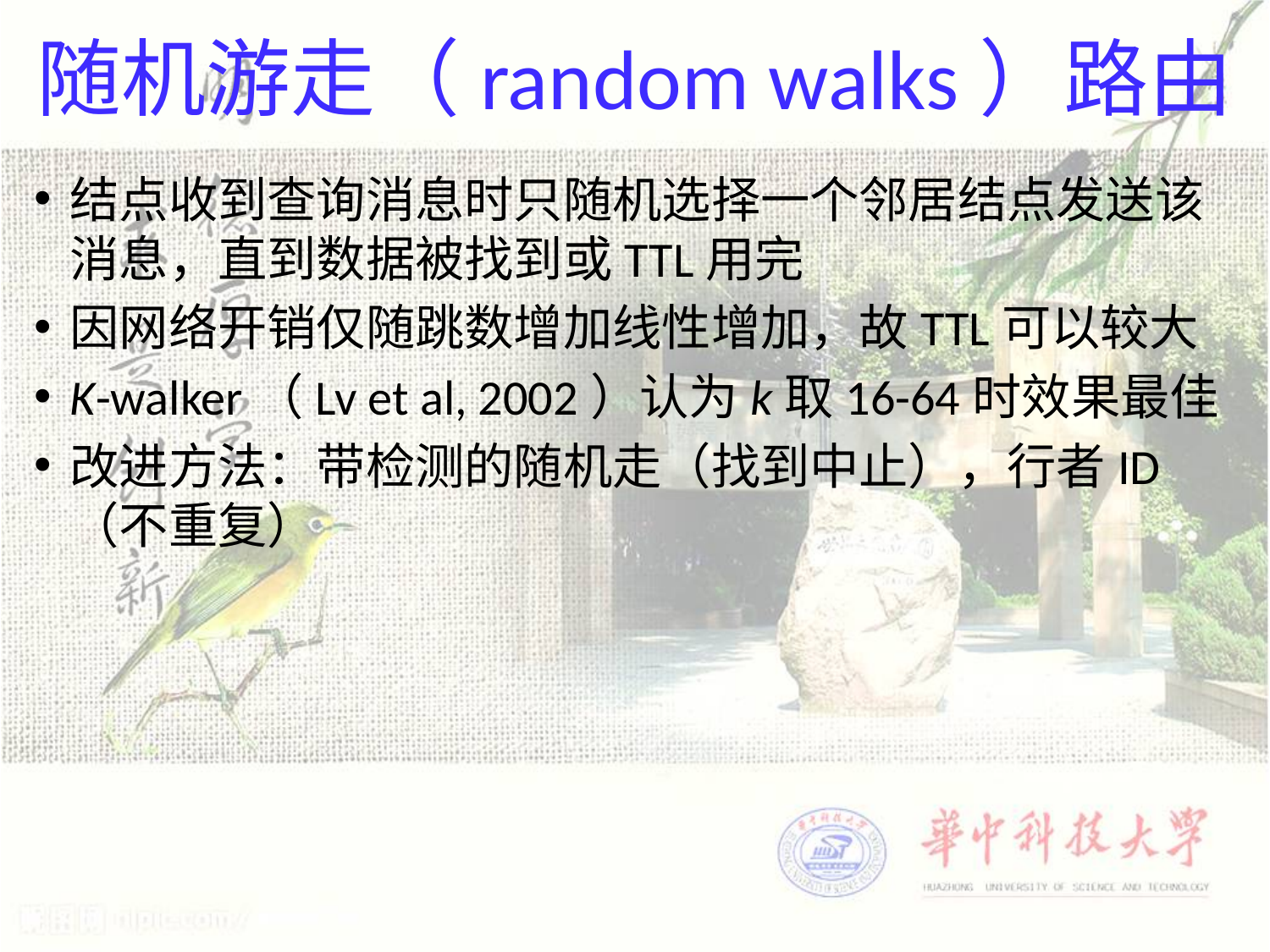

# 随机游走（random walks）路由
结点收到查询消息时只随机选择一个邻居结点发送该消息，直到数据被找到或TTL用完
因网络开销仅随跳数增加线性增加，故TTL可以较大
K-walker（Lv et al, 2002）认为k取16-64时效果最佳
改进方法：带检测的随机走（找到中止），行者ID（不重复）